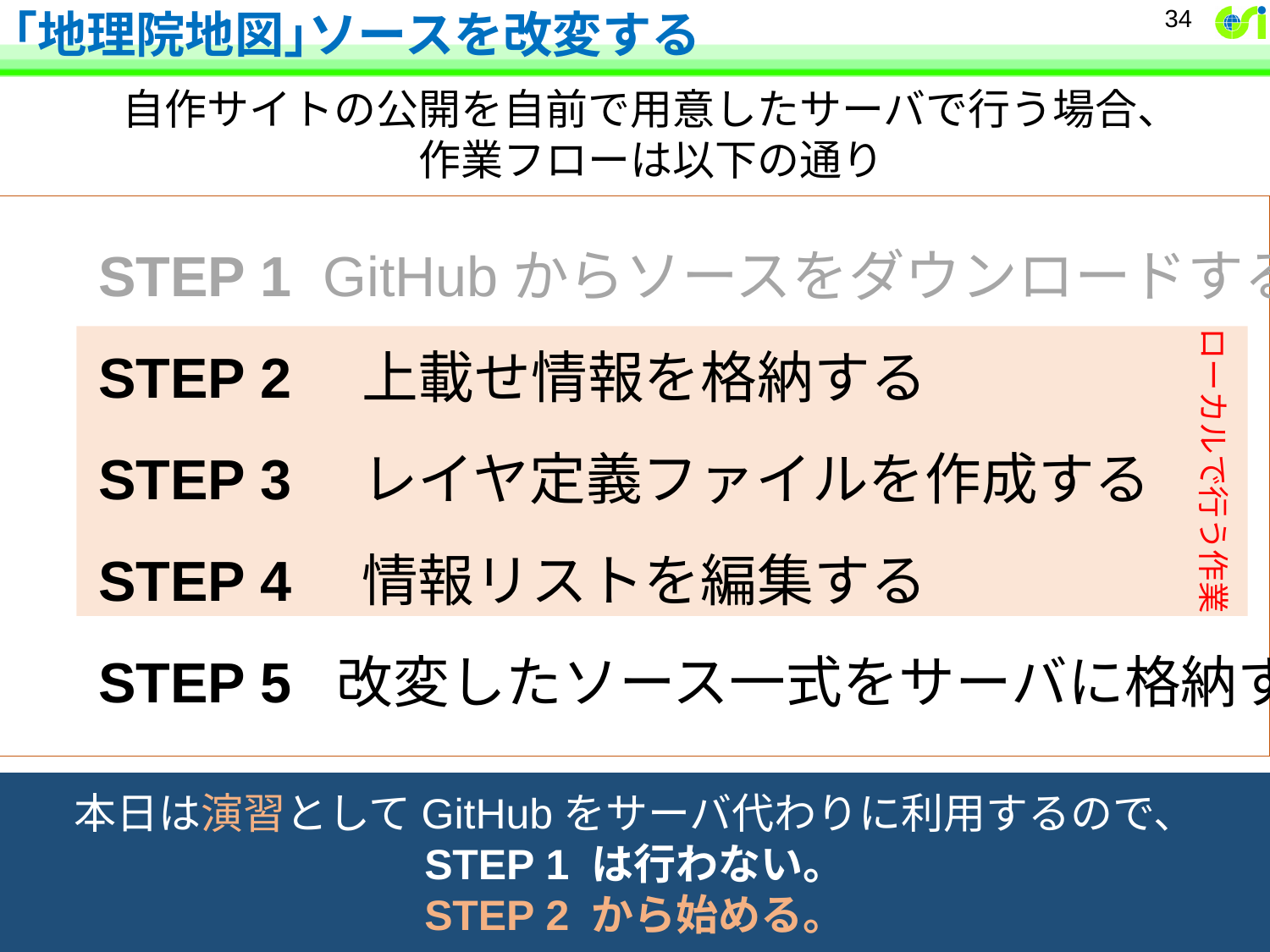

# ｢地理院地図｣ソースを改変する
34
自作サイトの公開を自前で用意したサーバで行う場合、
作業フローは以下の通り

STEP 1  GitHubからソースをダウンロードする
STEP 2　上載せ情報を格納する
STEP 3　レイヤ定義ファイルを作成する
STEP 4　情報リストを編集する
STEP 5  改変したソース一式をサーバに格納する

ローカルで行う作業
本日は演習としてGitHubをサーバ代わりに利用するので、
STEP 1 は行わない。
STEP 2 から始める。